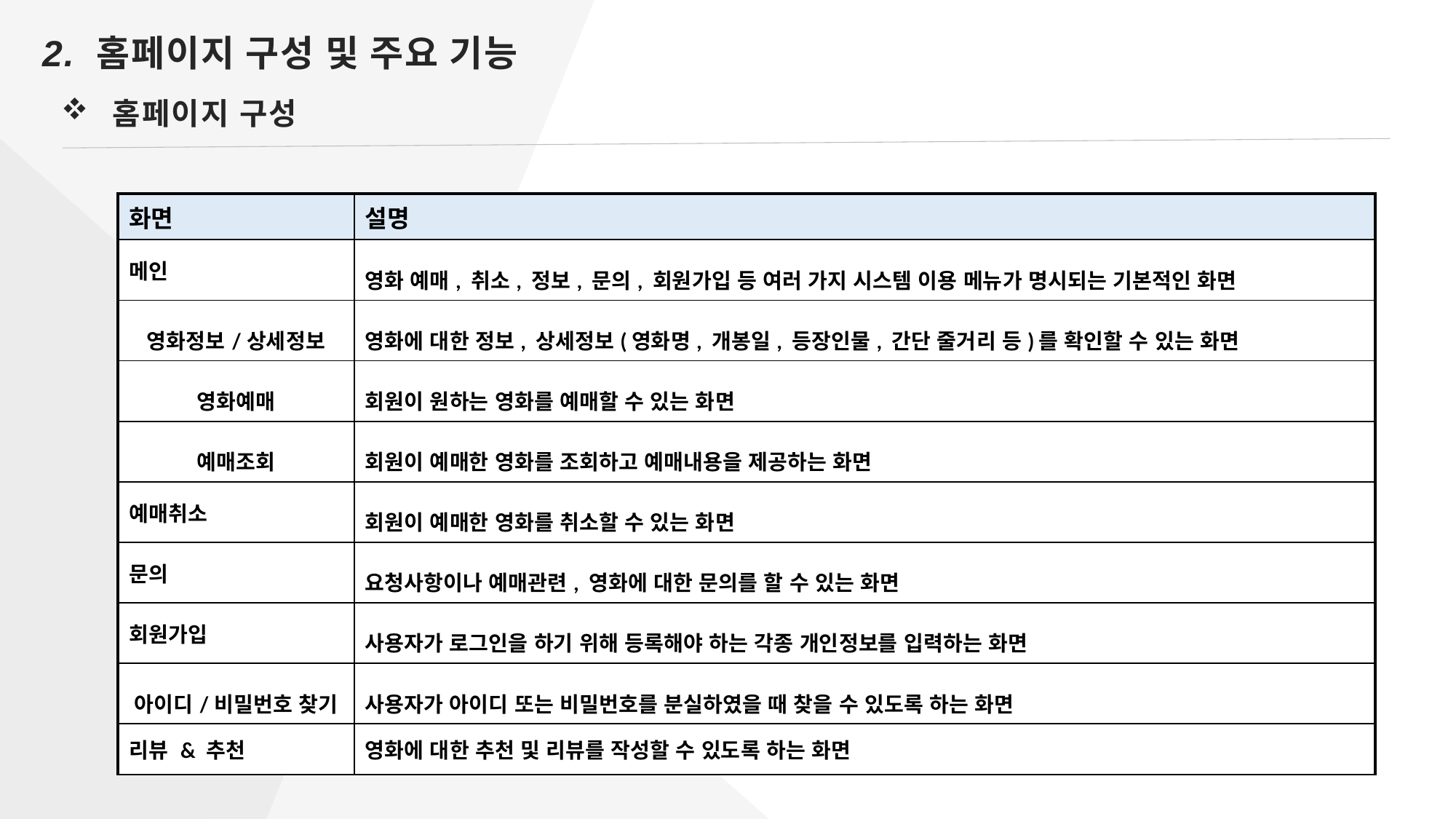

2. 홈페이지 구성 및 주요 기능

홈페이지 구성

| 화면 | 설명 |
| --- | --- |
| 메인 | 영화 예매, 취소, 정보, 문의, 회원가입 등 여러 가지 시스템 이용 메뉴가 명시되는 기본적인 화면 |
| 영화정보/상세정보 | 영화에 대한 정보, 상세정보(영화명, 개봉일, 등장인물, 간단 줄거리 등)를 확인할 수 있는 화면 |
| 영화예매 | 회원이 원하는 영화를 예매할 수 있는 화면 |
| 예매조회 | 회원이 예매한 영화를 조회하고 예매내용을 제공하는 화면 |
| 예매취소 | 회원이 예매한 영화를 취소할 수 있는 화면 |
| 문의 | 요청사항이나 예매관련, 영화에 대한 문의를 할 수 있는 화면 |
| 회원가입 | 사용자가 로그인을 하기 위해 등록해야 하는 각종 개인정보를 입력하는 화면 |
| 아이디/비밀번호 찾기 | 사용자가 아이디 또는 비밀번호를 분실하였을 때 찾을 수 있도록 하는 화면 |
| 리뷰 & 추천 | 영화에 대한 추천 및 리뷰를 작성할 수 있도록 하는 화면 |